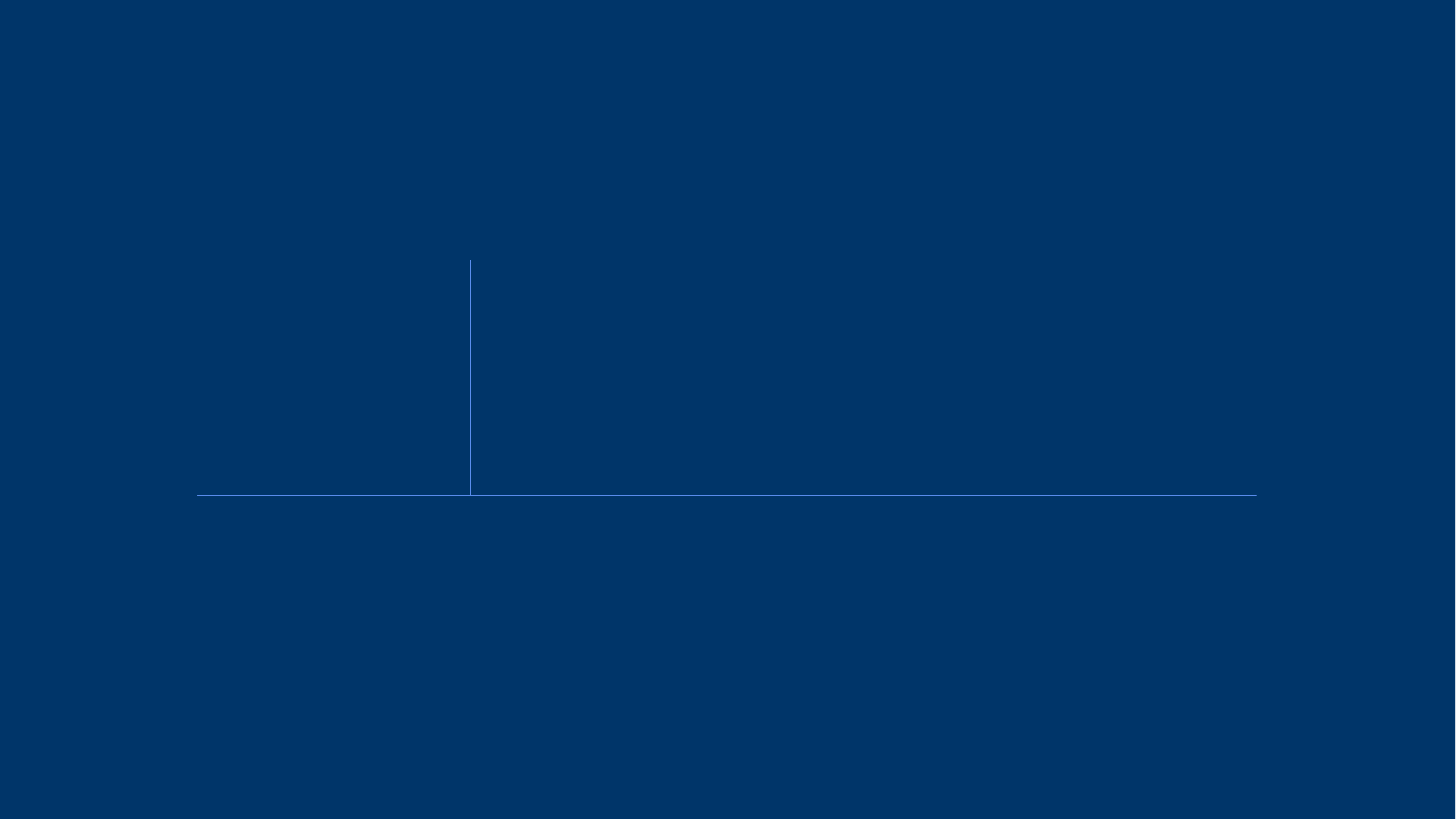

Ⅱ
올바른 오픈소스 코드의 사용
Copyright © NCSOFT Corporation. All Rights Reserved.